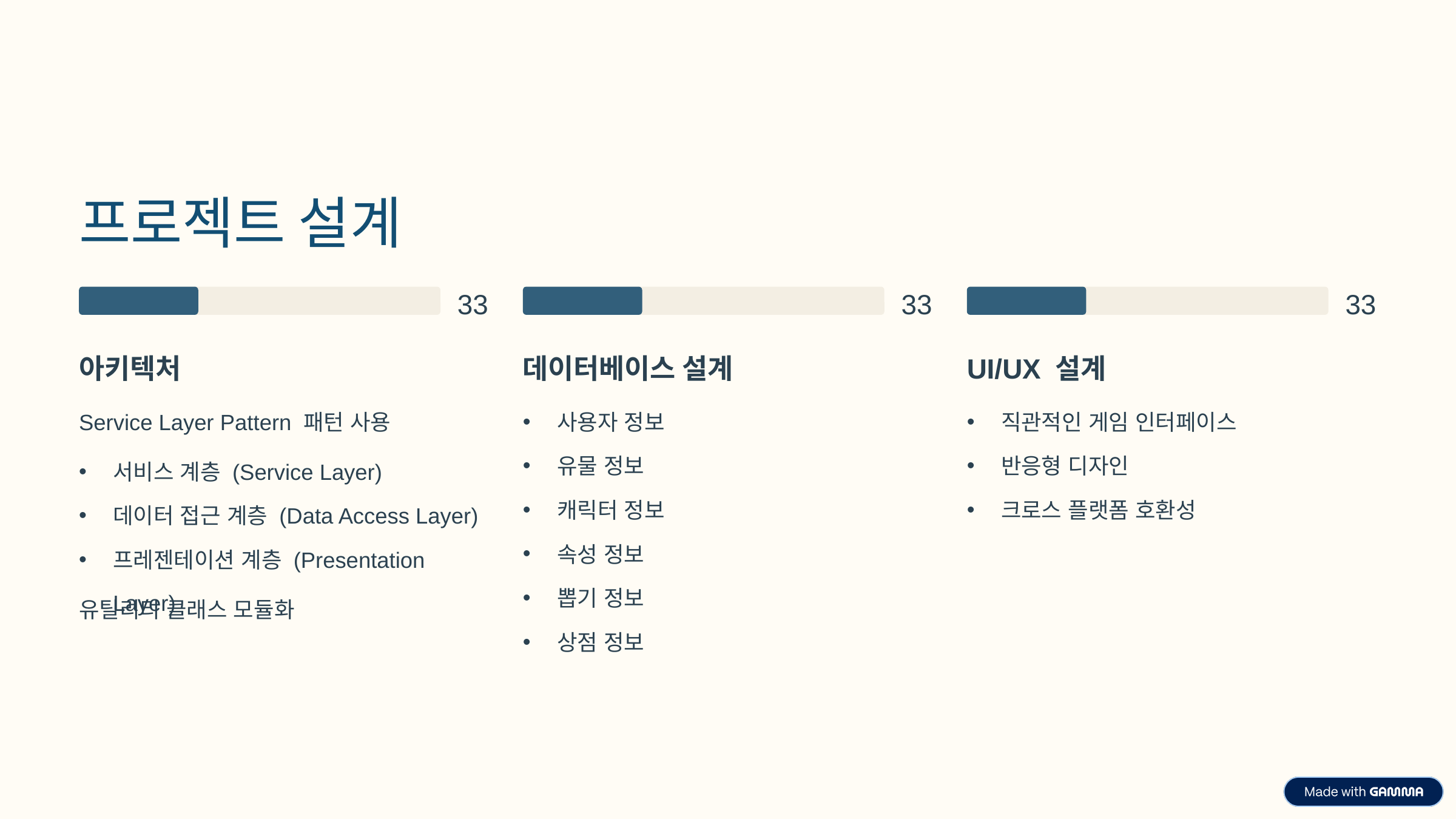

프로젝트 설계

33

33

33
아키텍처
데이터베이스 설계
UI/UX 설계
Service Layer Pattern 패턴 사용
사용자 정보
직관적인 게임 인터페이스
유물 정보
반응형 디자인
서비스 계층 (Service Layer)
캐릭터 정보
크로스 플랫폼 호환성
데이터 접근 계층 (Data Access Layer)
속성 정보
프레젠테이션 계층 (Presentation Layer)
뽑기 정보
유틸리티 클래스 모듈화
상점 정보